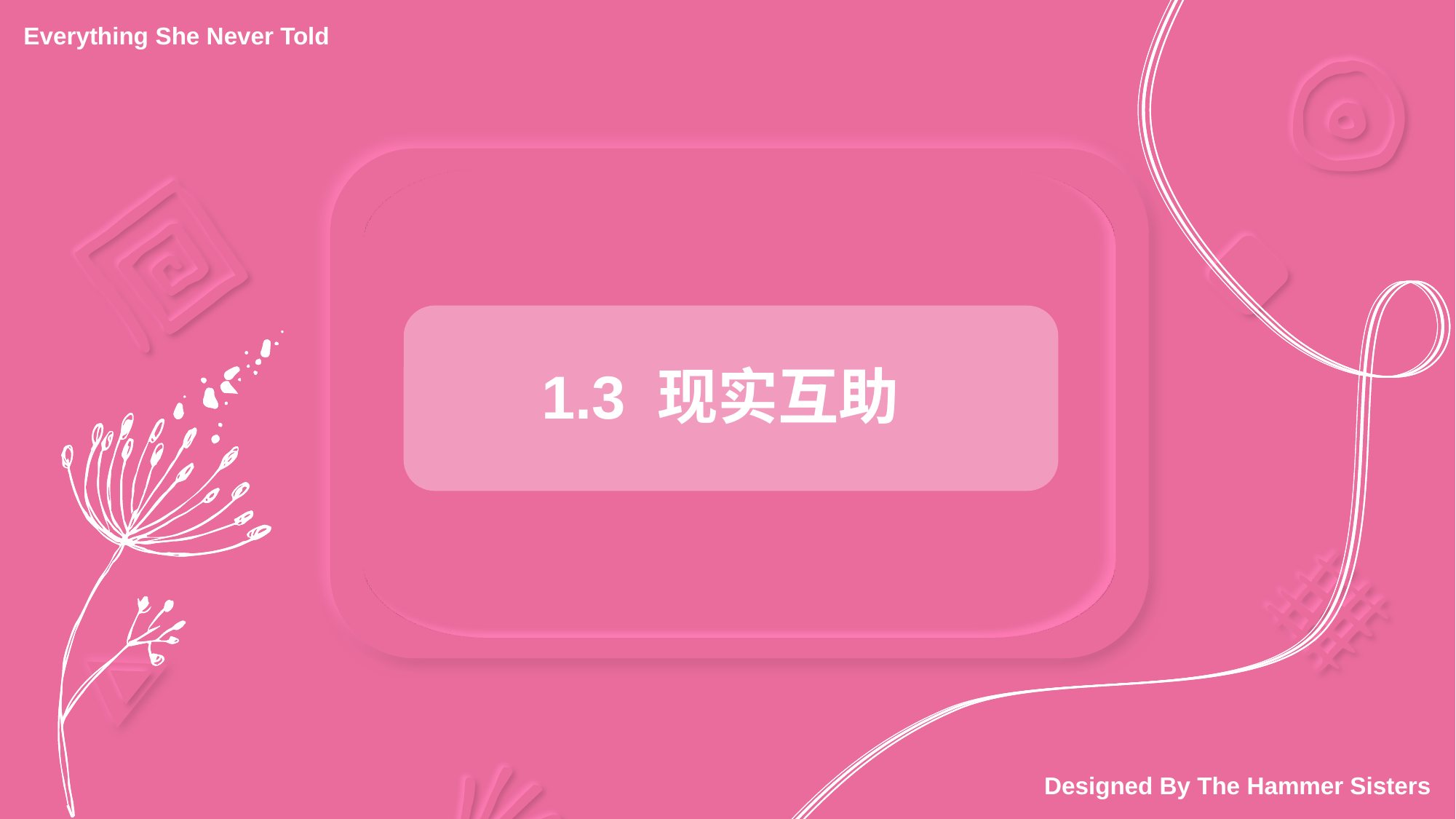

Everything She Never Told

1.3 现实互助

Designed By The Hammer Sisters